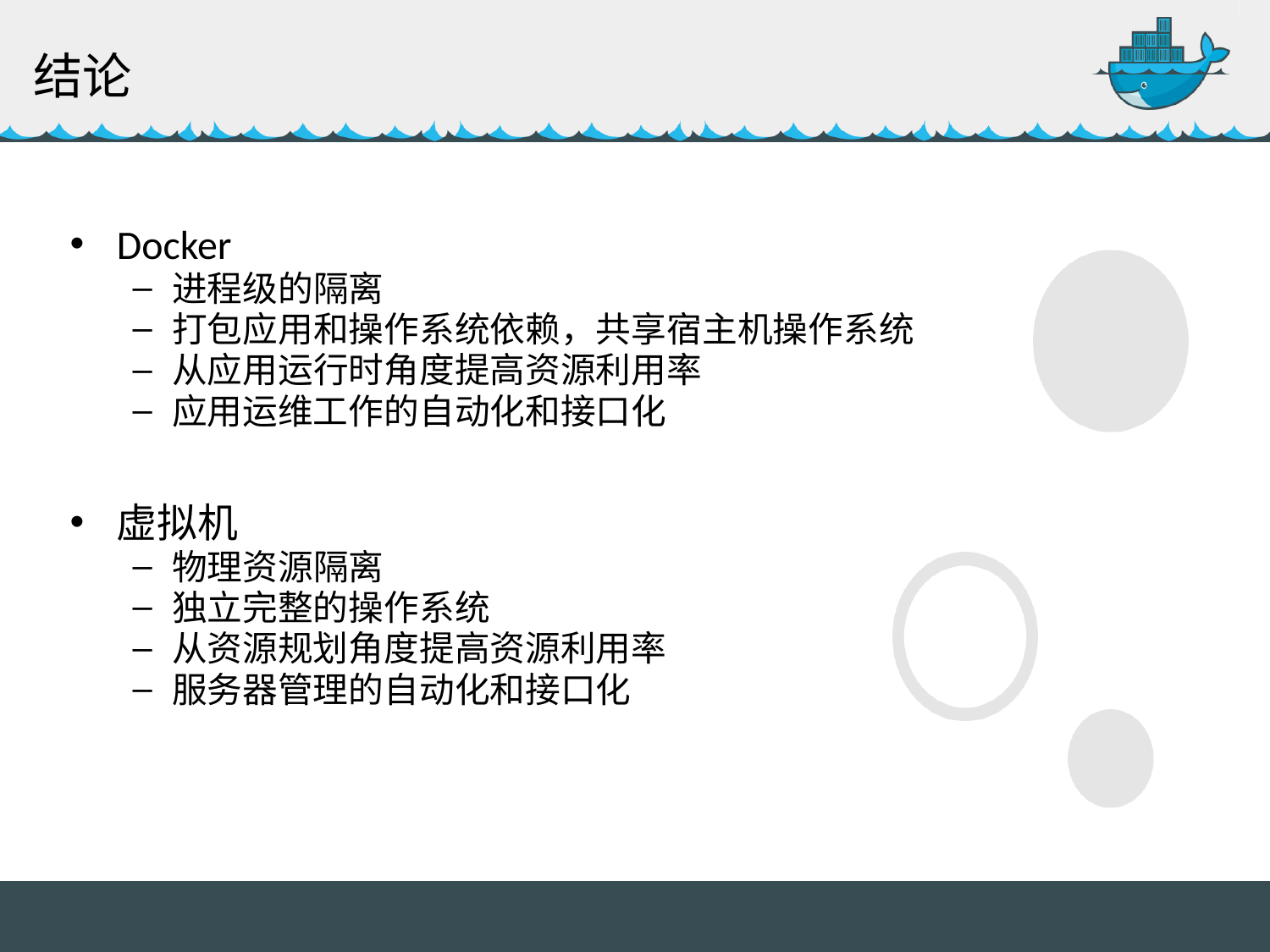

结论
Docker
进程级的隔离
打包应用和操作系统依赖，共享宿主机操作系统
从应用运行时角度提高资源利用率
应用运维工作的自动化和接口化

虚拟机
物理资源隔离
独立完整的操作系统
从资源规划角度提高资源利用率
服务器管理的自动化和接口化